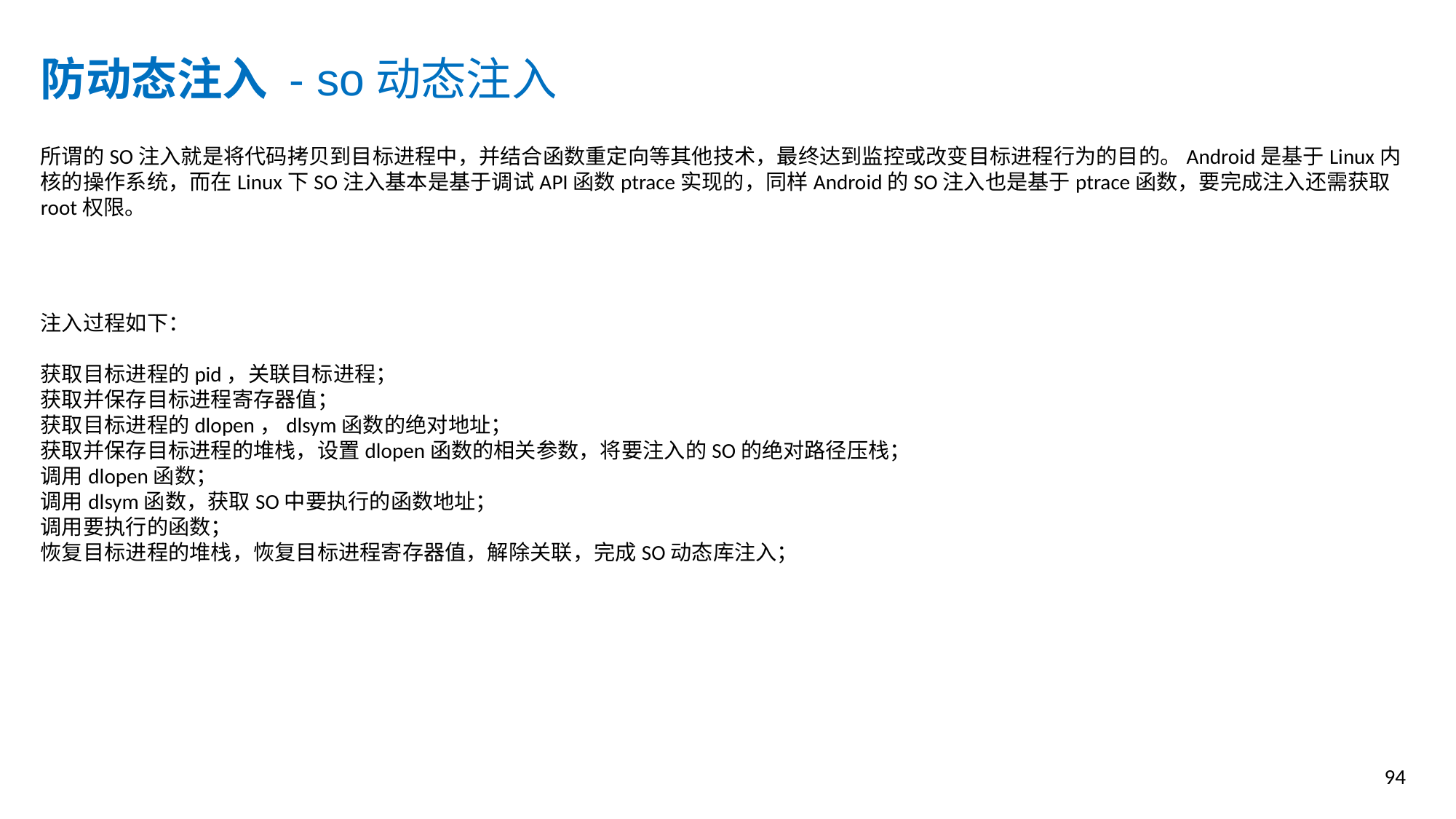

防动态注入 - so动态注入
所谓的SO注入就是将代码拷贝到目标进程中，并结合函数重定向等其他技术，最终达到监控或改变目标进程行为的目的。Android是基于Linux内核的操作系统，而在Linux下SO注入基本是基于调试API函数ptrace实现的，同样Android的SO注入也是基于ptrace函数，要完成注入还需获取root权限。
注入过程如下：

获取目标进程的pid，关联目标进程；
获取并保存目标进程寄存器值；
获取目标进程的dlopen，dlsym函数的绝对地址；
获取并保存目标进程的堆栈，设置dlopen函数的相关参数，将要注入的SO的绝对路径压栈；
调用dlopen函数；
调用dlsym函数，获取SO中要执行的函数地址；
调用要执行的函数；
恢复目标进程的堆栈，恢复目标进程寄存器值，解除关联，完成SO动态库注入；
94